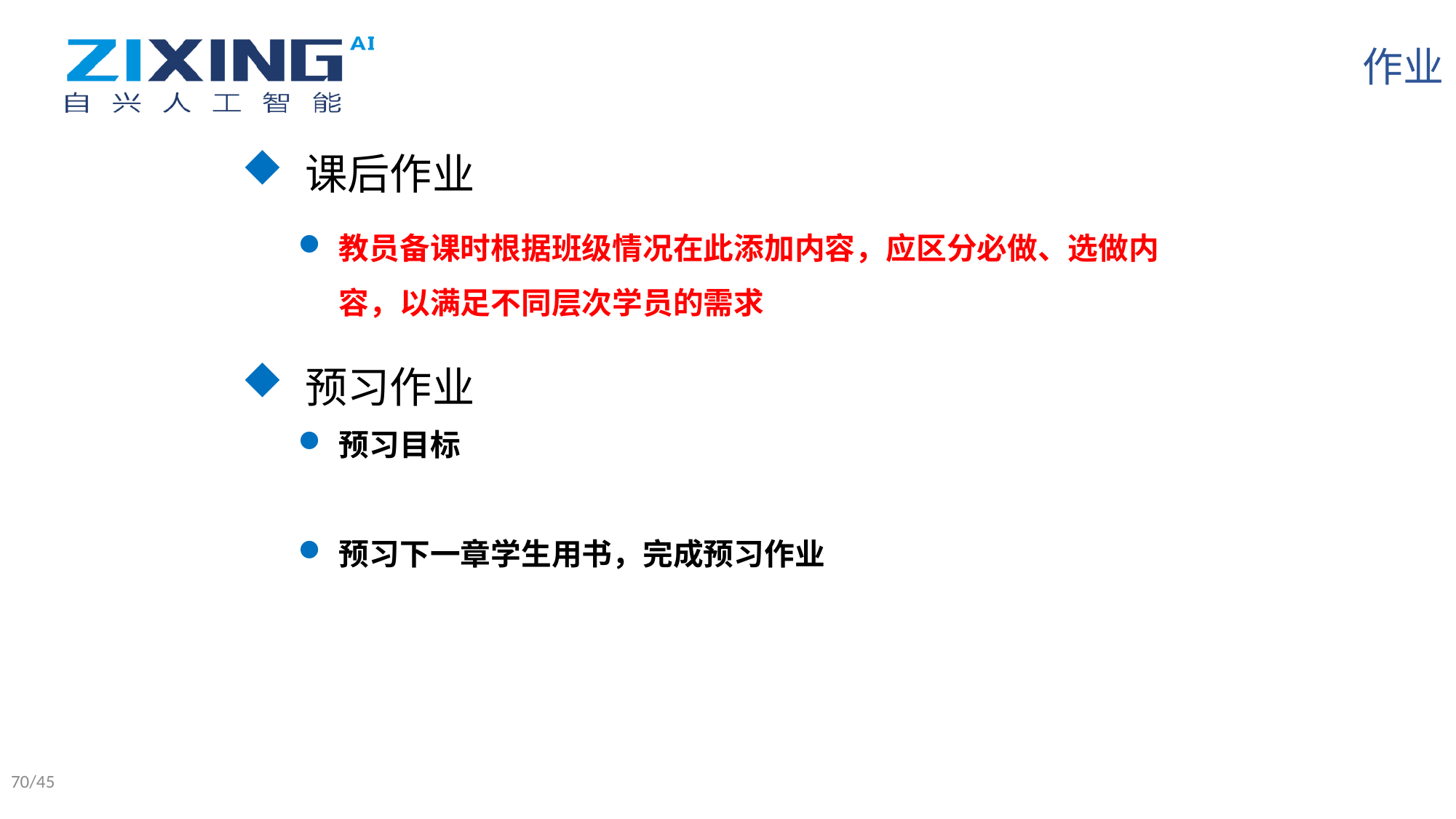

作业
课后作业
教员备课时根据班级情况在此添加内容，应区分必做、选做内容，以满足不同层次学员的需求

预习作业

预习目标

预习下一章学生用书，完成预习作业
70/45